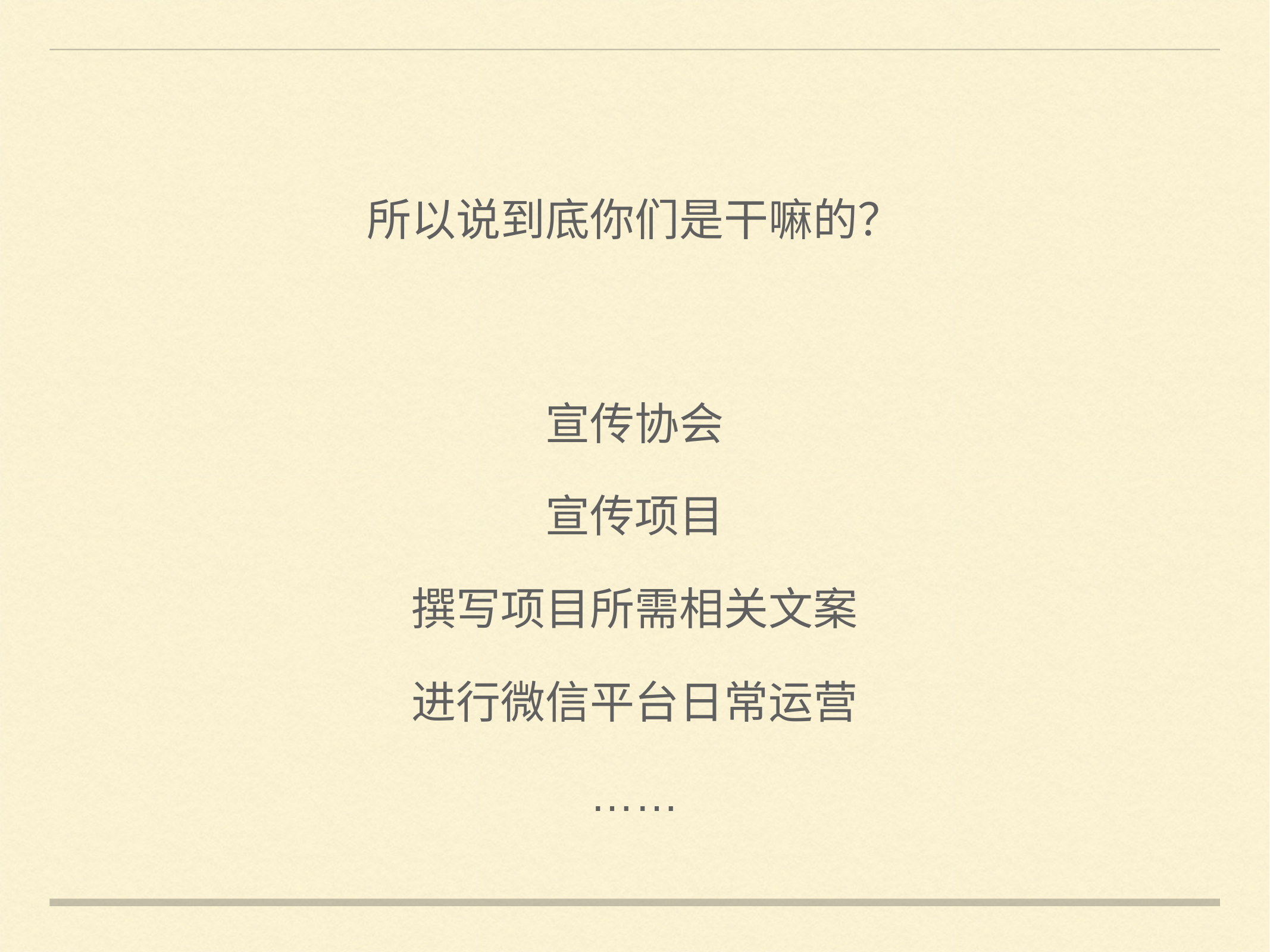

所以说到底你们是干嘛的？
宣传协会
宣传项目
撰写项目所需相关文案
进行微信平台日常运营
……